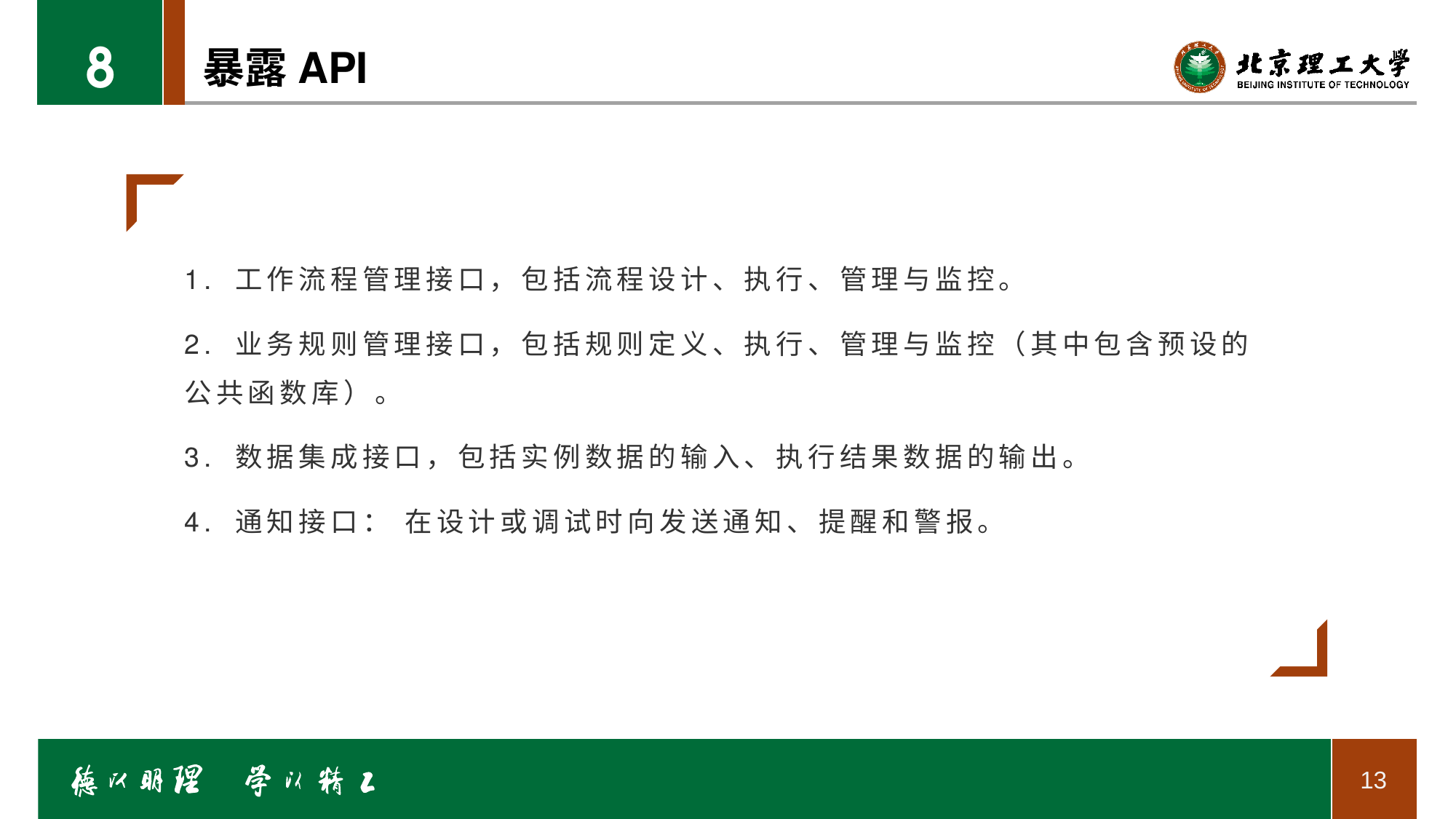

8
# 暴露API

1. 工作流程管理接口，包括流程设计、执行、管理与监控。
2. 业务规则管理接口，包括规则定义、执行、管理与监控（其中包含预设的公共函数库）。
3. 数据集成接口，包括实例数据的输入、执行结果数据的输出。
4. 通知接口： 在设计或调试时向发送通知、提醒和警报。